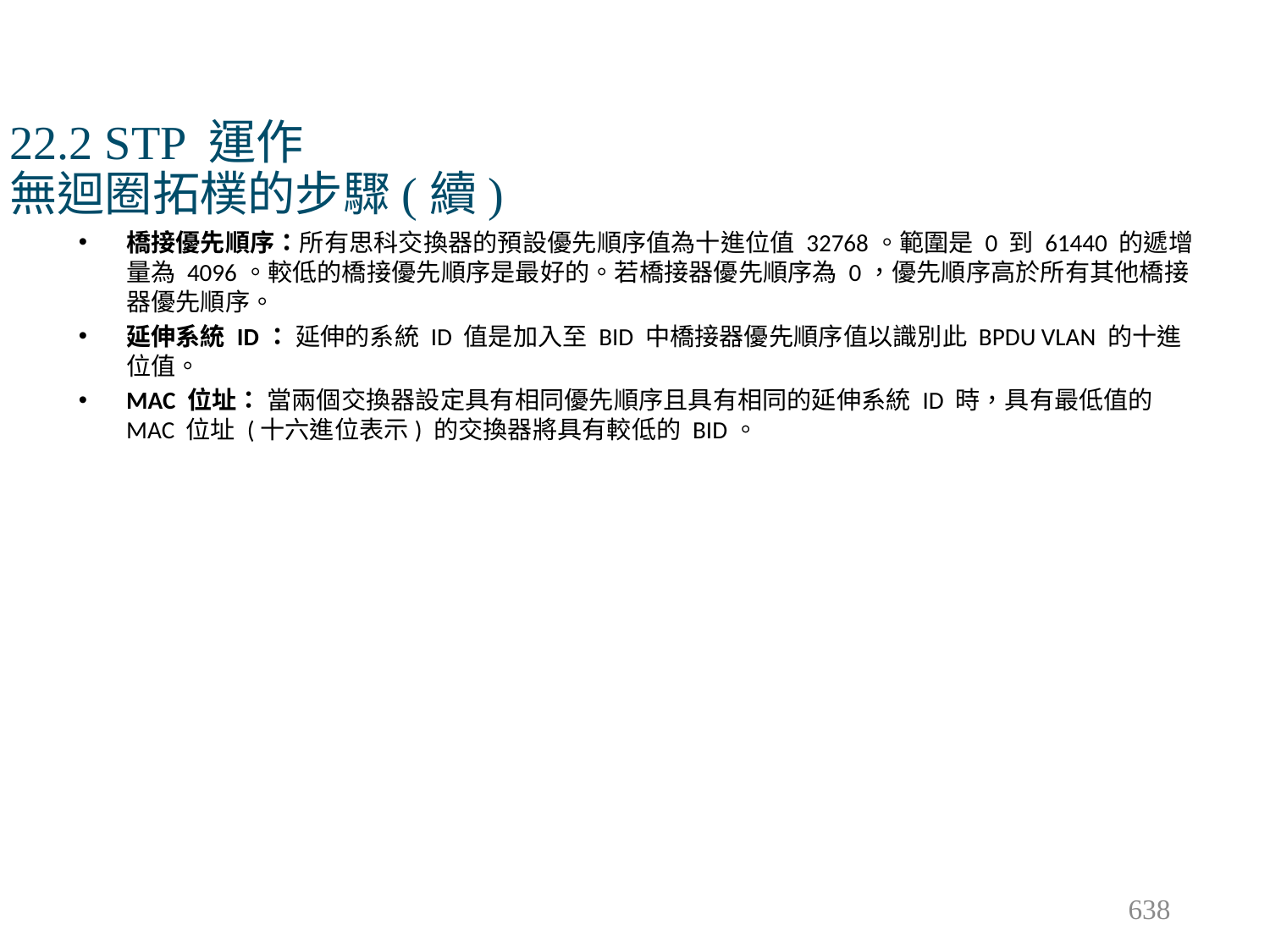

# 22.2 STP 運作 無迴圈拓樸的步驟(續)
橋接優先順序：所有思科交換器的預設優先順序值為十進位值 32768。範圍是 0 到 61440 的遞增量為 4096。較低的橋接優先順序是最好的。若橋接器優先順序為 0，優先順序高於所有其他橋接器優先順序。
延伸系統 ID： 延伸的系統 ID 值是加入至 BID 中橋接器優先順序值以識別此 BPDU VLAN 的十進位值。
MAC 位址： 當兩個交換器設定具有相同優先順序且具有相同的延伸系統 ID 時，具有最低值的 MAC 位址 (十六進位表示) 的交換器將具有較低的 BID。

638